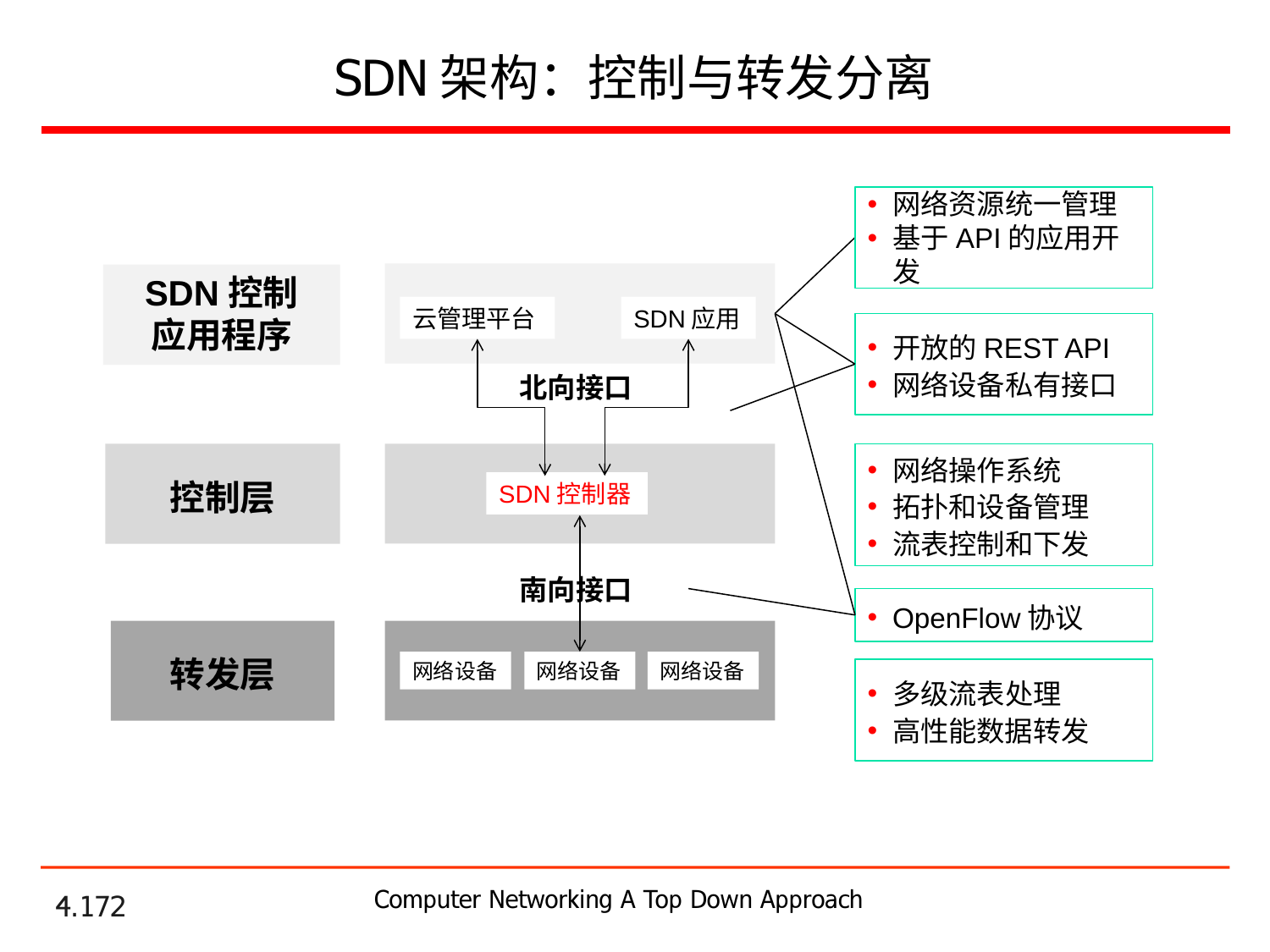

# SDN架构：控制与转发分离
网络资源统一管理
基于API的应用开发

SDN控制
应用程序
云管理平台
SDN应用
开放的REST API
网络设备私有接口
北向接口

控制层
网络操作系统
拓扑和设备管理
流表控制和下发
SDN控制器
南向接口
OpenFlow协议
转发层

网络设备
网络设备
网络设备
多级流表处理
高性能数据转发